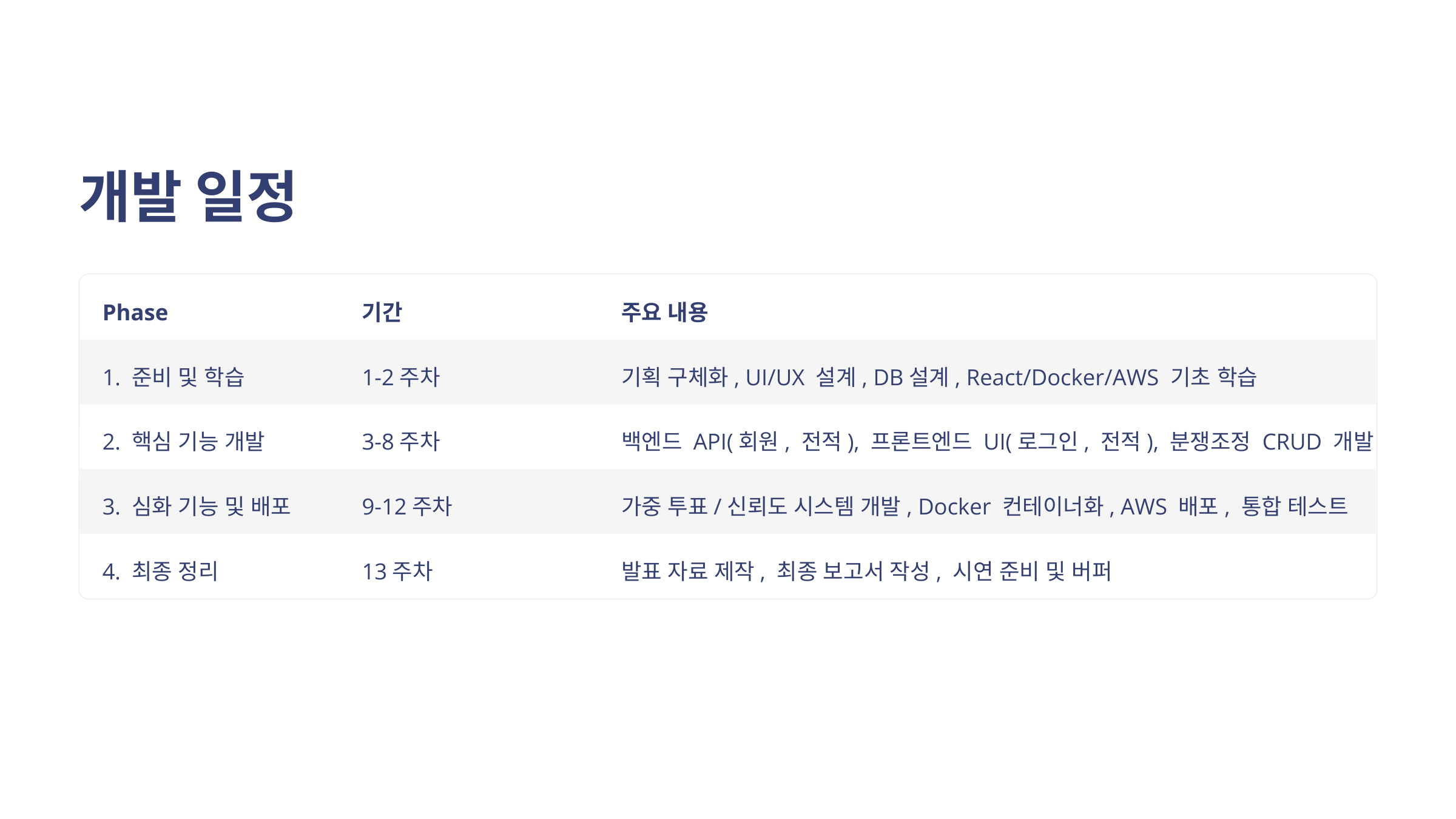

개발 일정

Phase
기간
주요 내용

1. 준비 및 학습
1-2주차
기획 구체화, UI/UX 설계, DB설계, React/Docker/AWS 기초 학습

2. 핵심 기능 개발
3-8주차
백엔드 API(회원, 전적), 프론트엔드 UI(로그인, 전적), 분쟁조정 CRUD 개발

3. 심화 기능 및 배포
9-12주차
가중 투표/신뢰도 시스템 개발, Docker 컨테이너화, AWS 배포, 통합 테스트

4. 최종 정리
13주차
발표 자료 제작, 최종 보고서 작성, 시연 준비 및 버퍼